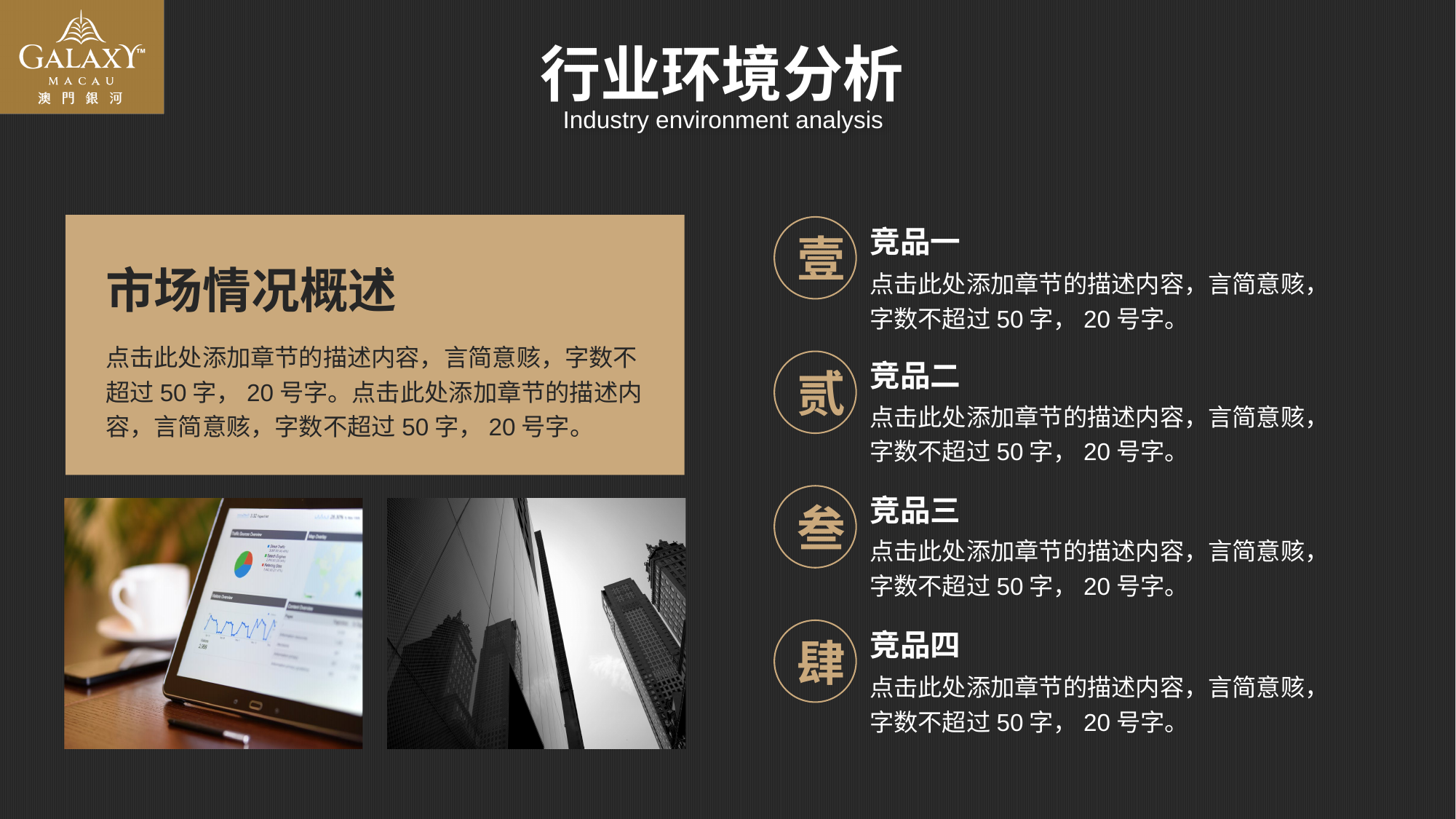

行业环境分析
Industry environment analysis

壹
竞品一
点击此处添加章节的描述内容，言简意赅，字数不超过50字，20号字。
市场情况概述
点击此处添加章节的描述内容，言简意赅，字数不超过50字，20号字。点击此处添加章节的描述内容，言简意赅，字数不超过50字，20号字。
贰
竞品二
点击此处添加章节的描述内容，言简意赅，字数不超过50字，20号字。
叁
竞品三
点击此处添加章节的描述内容，言简意赅，字数不超过50字，20号字。

肆
竞品四
点击此处添加章节的描述内容，言简意赅，字数不超过50字，20号字。